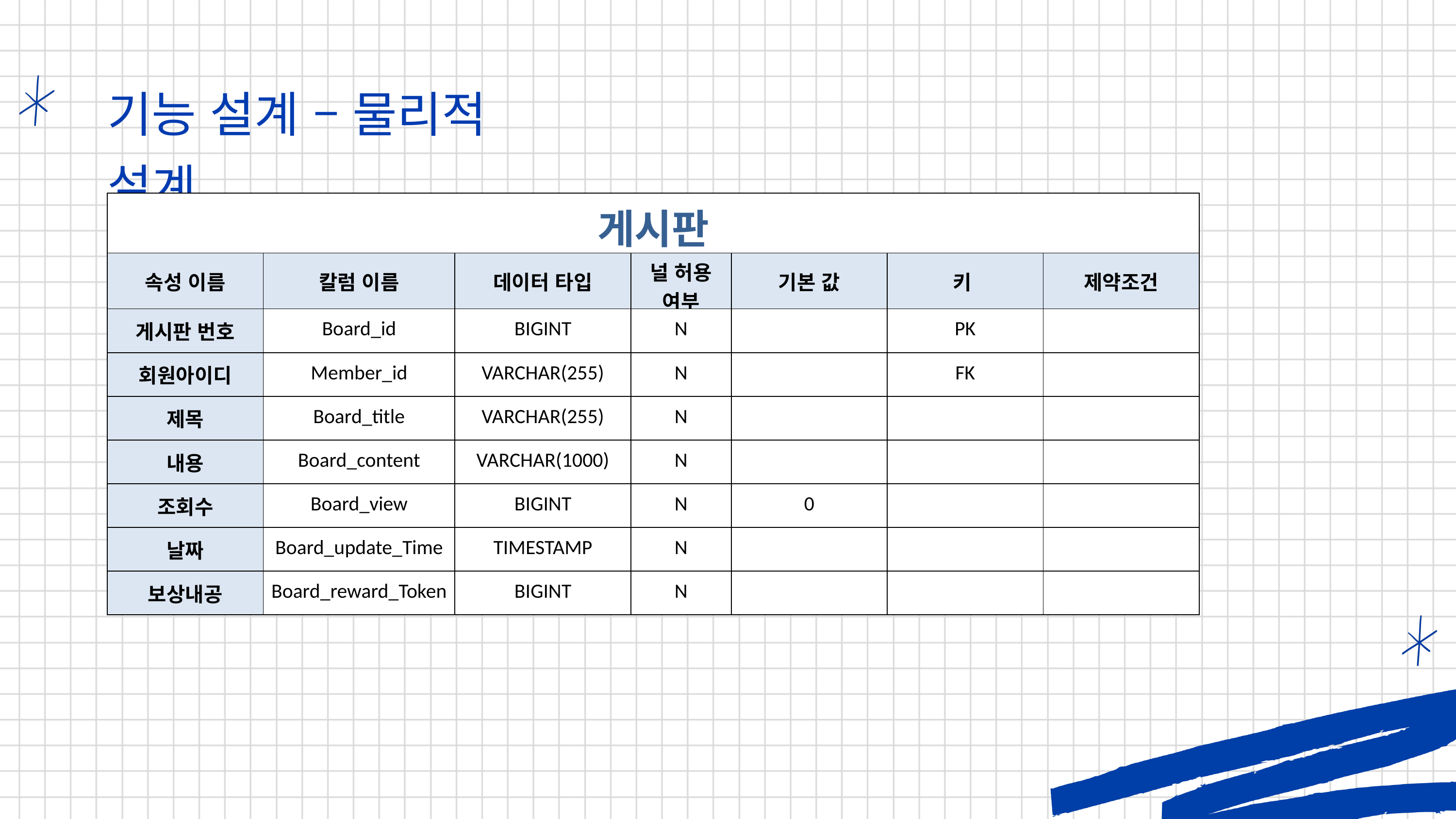

기능 설계 – 물리적 설계

| 게시판 |  |  |  |  |  |  |
| --- | --- | --- | --- | --- | --- | --- |
| 속성 이름 | 칼럼 이름 | 데이터 타입 | 널 허용 여부 | 기본 값 | 키 | 제약조건 |
| 게시판 번호 | Board\_id | BIGINT | N |  | PK |  |
| 회원아이디 | Member\_id | VARCHAR(255) | N |  | FK |  |
| 제목 | Board\_title | VARCHAR(255) | N |  |  |  |
| 내용 | Board\_content | VARCHAR(1000) | N |  |  |  |
| 조회수 | Board\_view | BIGINT | N | 0 |  |  |
| 날짜 | Board\_update\_Time | TIMESTAMP | N |  |  |  |
| 보상내공 | Board\_reward\_Token | BIGINT | N |  |  |  |